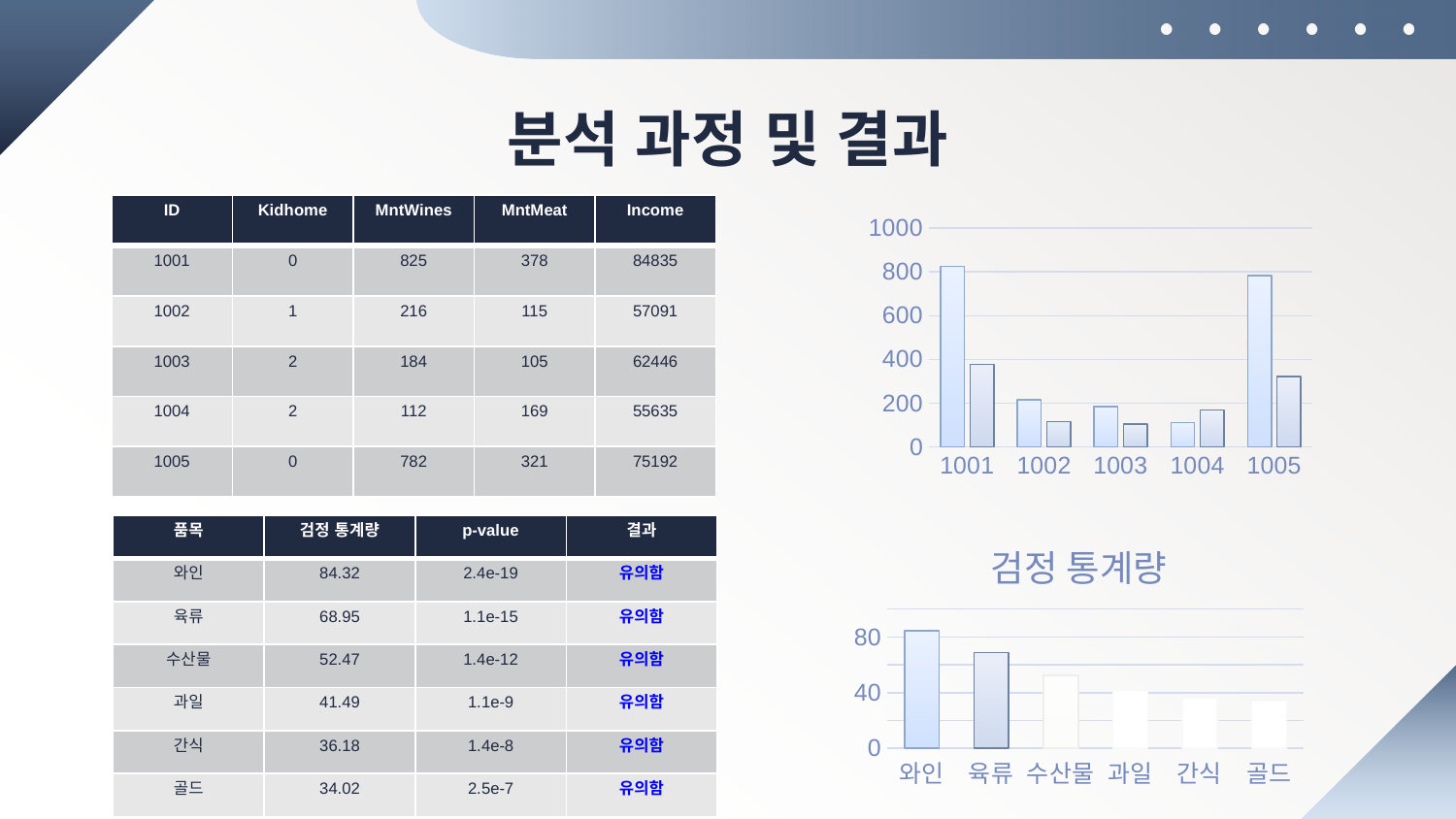

# 분석 과정 및 결과
| ID | Kidhome | MntWines | MntMeat | Income |
| --- | --- | --- | --- | --- |
| 1001 | 0 | 825 | 378 | 84835 |
| 1002 | 1 | 216 | 115 | 57091 |
| 1003 | 2 | 184 | 105 | 62446 |
| 1004 | 2 | 112 | 169 | 55635 |
| 1005 | 0 | 782 | 321 | 75192 |

### Chart

| Category | MntWines | MntMeat |
|---|---|---|
| 1001 | 825.0 | 378.0 |
| 1002 | 216.0 | 115.0 |
| 1003 | 184.0 | 105.0 |
| 1004 | 112.0 | 169.0 |
| 1005 | 782.0 | 321.0 |
| 품목 | 검정 통계량 | p-value | 결과 |
| --- | --- | --- | --- |
| 와인 | 84.32 | 2.4e-19 | 유의함 |
| 육류 | 68.95 | 1.1e-15 | 유의함 |
| 수산물 | 52.47 | 1.4e-12 | 유의함 |
| 과일 | 41.49 | 1.1e-9 | 유의함 |
| 간식 | 36.18 | 1.4e-8 | 유의함 |
| 골드 | 34.02 | 2.5e-7 | 유의함 |

### Chart:

| Category | 검정 통계량 |
|---|---|
| 와인 | 84.32 |
| 육류 | 68.95 |
| 수산물 | 52.47 |
| 과일 | 41.49 |
| 간식 | 36.18 |
| 골드 | 34.02 |